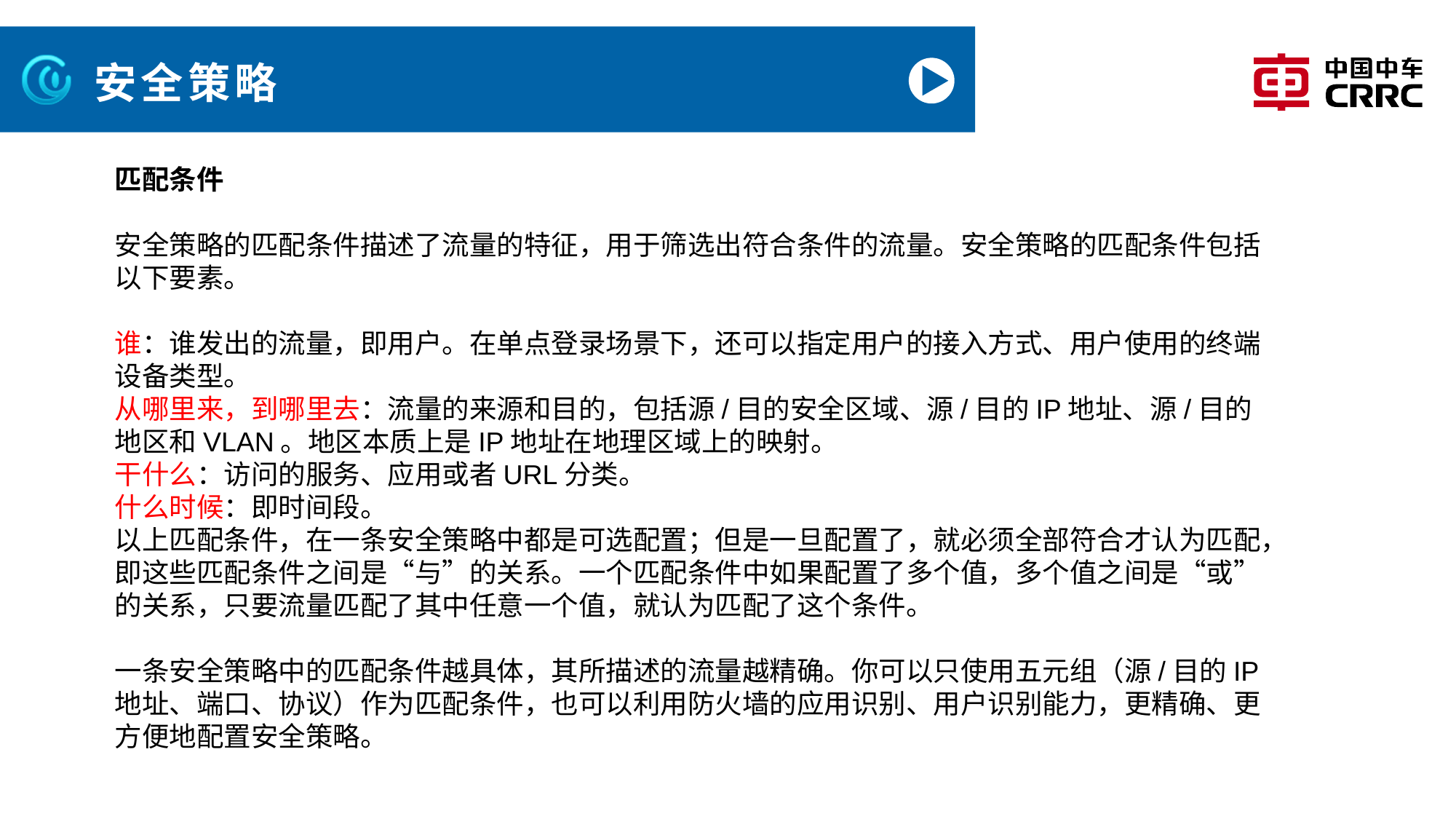

# 安全策略
匹配条件

安全策略的匹配条件描述了流量的特征，用于筛选出符合条件的流量。安全策略的匹配条件包括以下要素。

谁：谁发出的流量，即用户。在单点登录场景下，还可以指定用户的接入方式、用户使用的终端设备类型。
从哪里来，到哪里去：流量的来源和目的，包括源/目的安全区域、源/目的IP地址、源/目的地区和VLAN。地区本质上是IP地址在地理区域上的映射。
干什么：访问的服务、应用或者URL分类。
什么时候：即时间段。
以上匹配条件，在一条安全策略中都是可选配置；但是一旦配置了，就必须全部符合才认为匹配，即这些匹配条件之间是“与”的关系。一个匹配条件中如果配置了多个值，多个值之间是“或”的关系，只要流量匹配了其中任意一个值，就认为匹配了这个条件。

一条安全策略中的匹配条件越具体，其所描述的流量越精确。你可以只使用五元组（源/目的IP地址、端口、协议）作为匹配条件，也可以利用防火墙的应用识别、用户识别能力，更精确、更方便地配置安全策略。
14